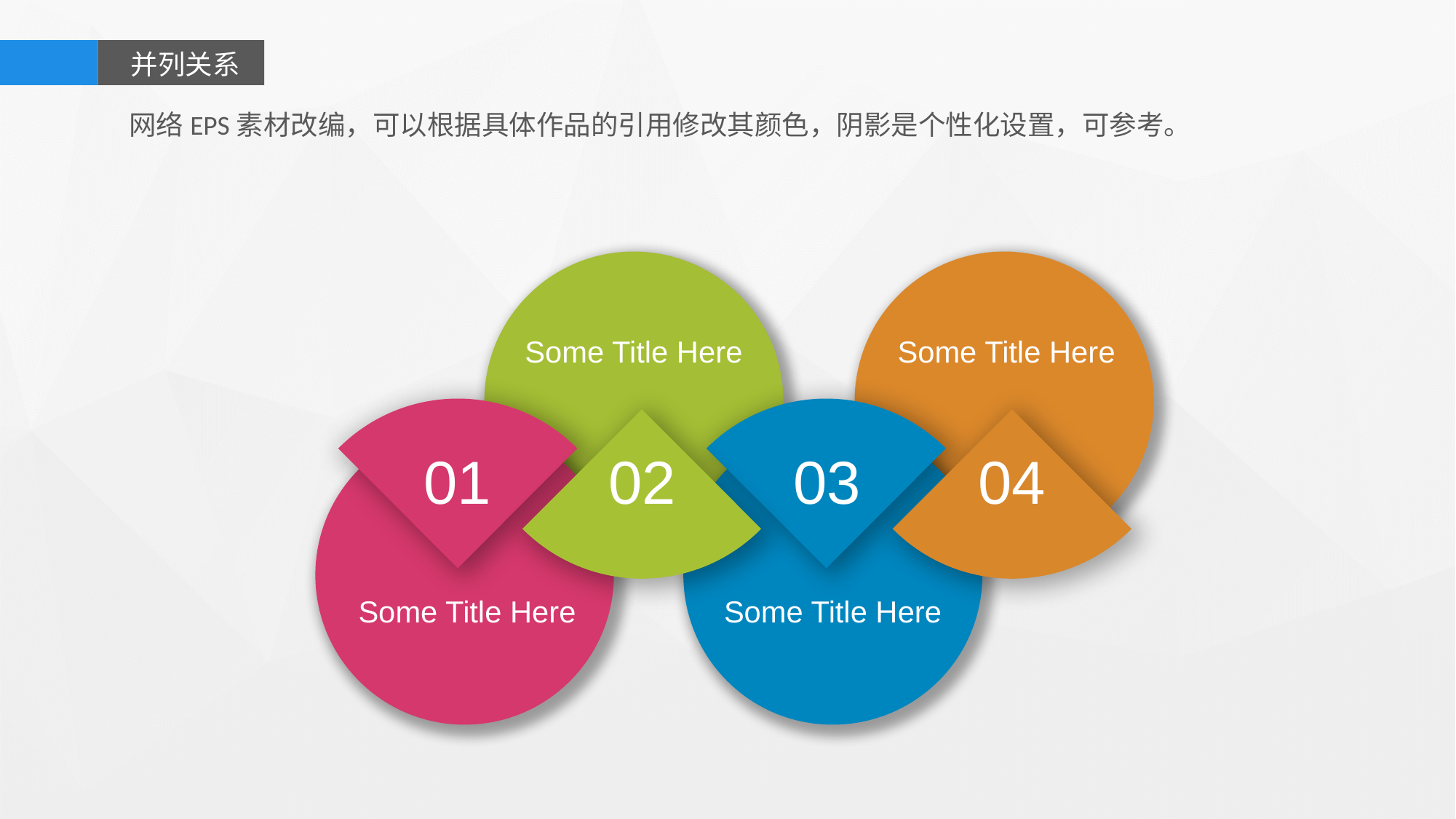

并列关系
网络EPS素材改编，可以根据具体作品的引用修改其颜色，阴影是个性化设置，可参考。

Some Title Here
Some Title Here

01
02
03
04
Some Title Here
Some Title Here